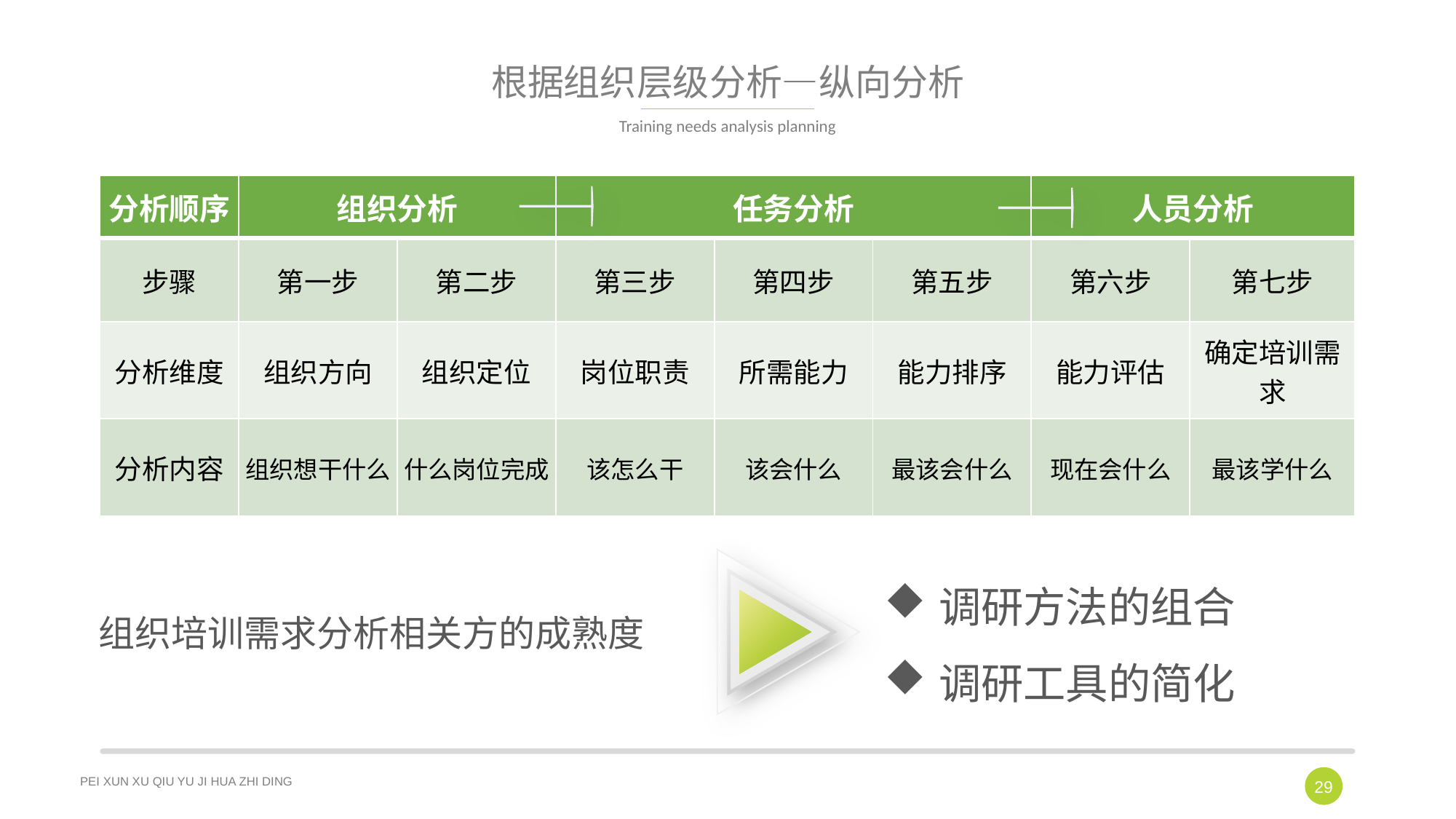

# 根据组织层级分析—纵向分析
Training needs analysis planning

| 分析顺序 | 组织分析 |  | 任务分析 |  |  | 人员分析 |  |
| --- | --- | --- | --- | --- | --- | --- | --- |
| 步骤 | 第一步 | 第二步 | 第三步 | 第四步 | 第五步 | 第六步 | 第七步 |
| 分析维度 | 组织方向 | 组织定位 | 岗位职责 | 所需能力 | 能力排序 | 能力评估 | 确定培训需求 |
| 分析内容 | 组织想干什么 | 什么岗位完成 | 该怎么干 | 该会什么 | 最该会什么 | 现在会什么 | 最该学什么 |
调研方法的组合
调研工具的简化

组织培训需求分析相关方的成熟度